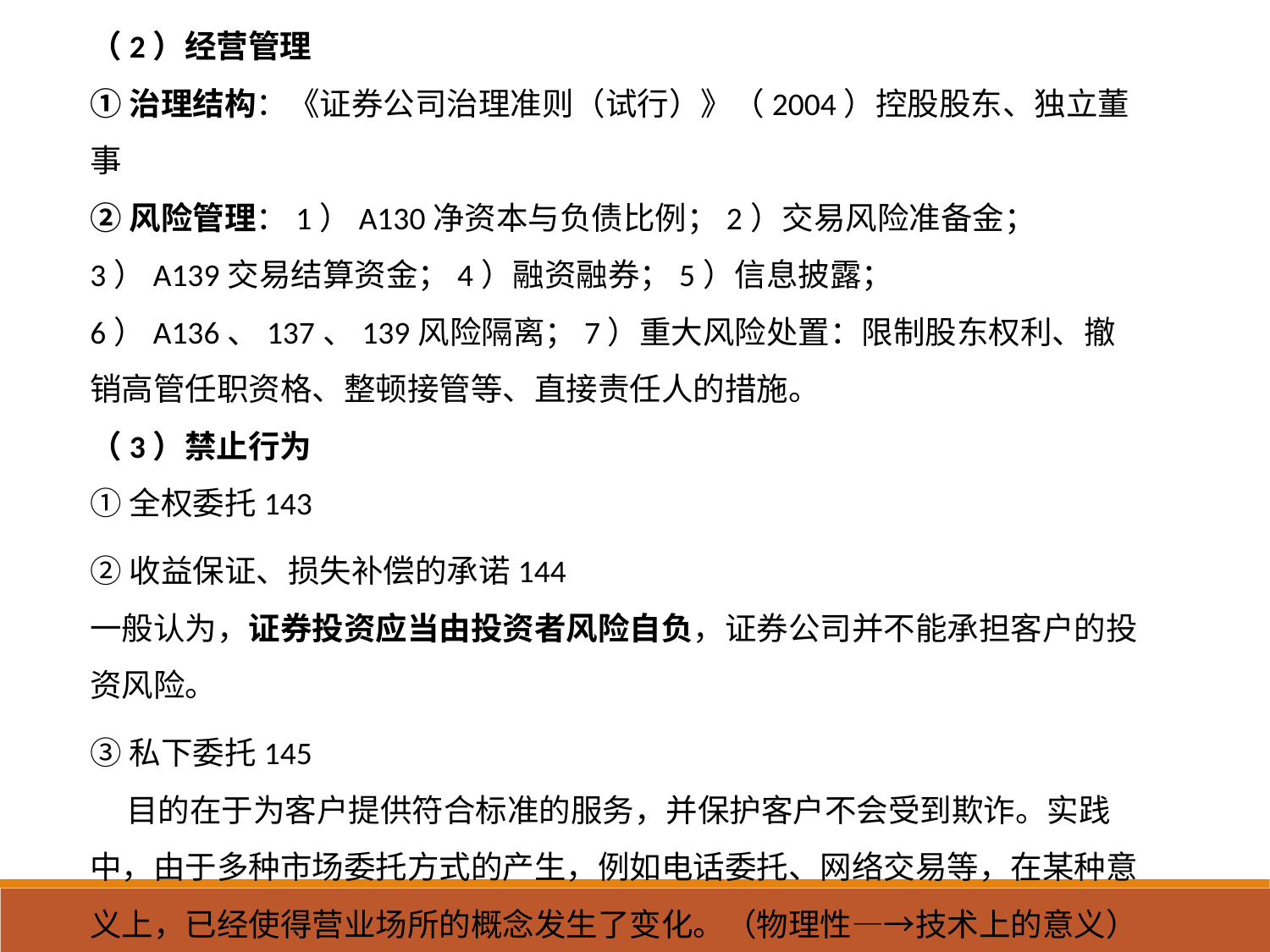

（2）经营管理
①治理结构：《证券公司治理准则（试行）》（2004）控股股东、独立董事
②风险管理：1）A130净资本与负债比例；2）交易风险准备金；3）A139交易结算资金；4）融资融券；5）信息披露；6）A136、137、139风险隔离；7）重大风险处置：限制股东权利、撤销高管任职资格、整顿接管等、直接责任人的措施。
（3）禁止行为
①全权委托143
②收益保证、损失补偿的承诺144
一般认为，证券投资应当由投资者风险自负，证券公司并不能承担客户的投资风险。
③私下委托145
    目的在于为客户提供符合标准的服务，并保护客户不会受到欺诈。实践中，由于多种市场委托方式的产生，例如电话委托、网络交易等，在某种意义上，已经使得营业场所的概念发生了变化。（物理性—→技术上的意义）